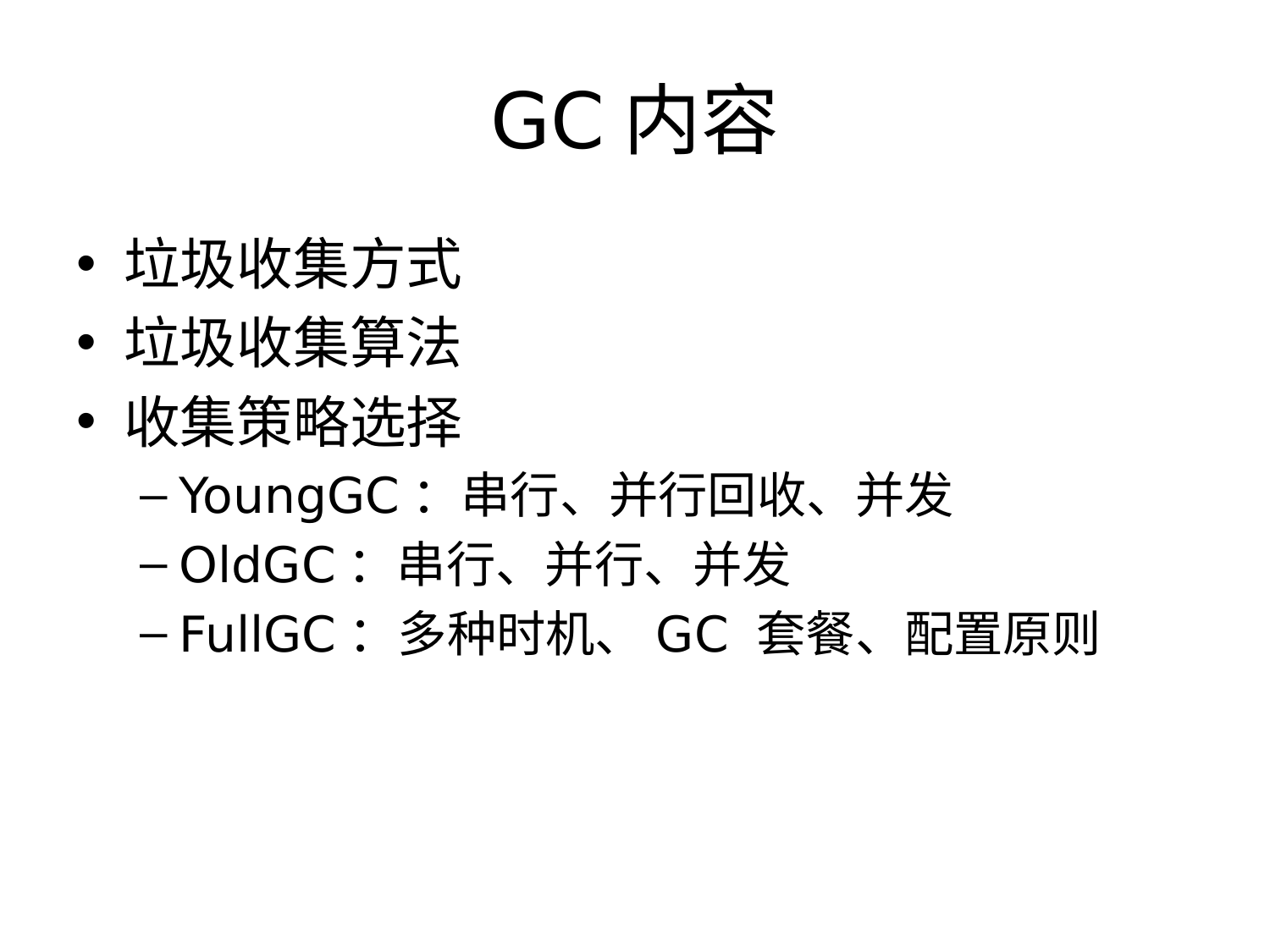

# GC内容
垃圾收集方式
垃圾收集算法
收集策略选择
YoungGC：串行、并行回收、并发
OldGC：串行、并行、并发
FullGC：多种时机、GC 套餐、配置原则